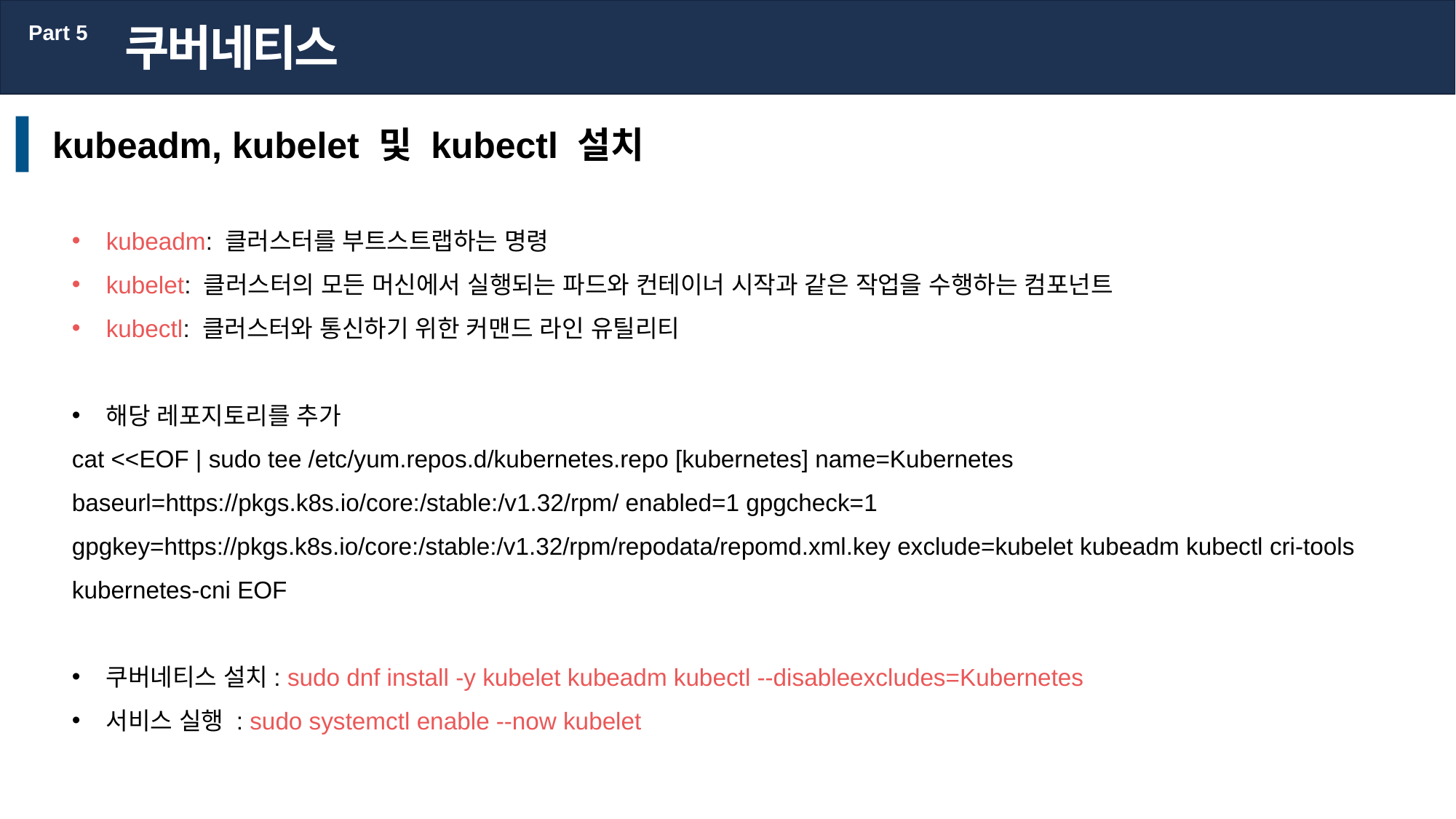

쿠버네티스
Part 5

kubeadm, kubelet 및 kubectl 설치
kubeadm: 클러스터를 부트스트랩하는 명령
kubelet: 클러스터의 모든 머신에서 실행되는 파드와 컨테이너 시작과 같은 작업을 수행하는 컴포넌트
kubectl: 클러스터와 통신하기 위한 커맨드 라인 유틸리티

해당 레포지토리를 추가
cat <<EOF | sudo tee /etc/yum.repos.d/kubernetes.repo [kubernetes] name=Kubernetes baseurl=https://pkgs.k8s.io/core:/stable:/v1.32/rpm/ enabled=1 gpgcheck=1 gpgkey=https://pkgs.k8s.io/core:/stable:/v1.32/rpm/repodata/repomd.xml.key exclude=kubelet kubeadm kubectl cri-tools kubernetes-cni EOF

쿠버네티스 설치: sudo dnf install -y kubelet kubeadm kubectl --disableexcludes=Kubernetes
서비스 실행 : sudo systemctl enable --now kubelet